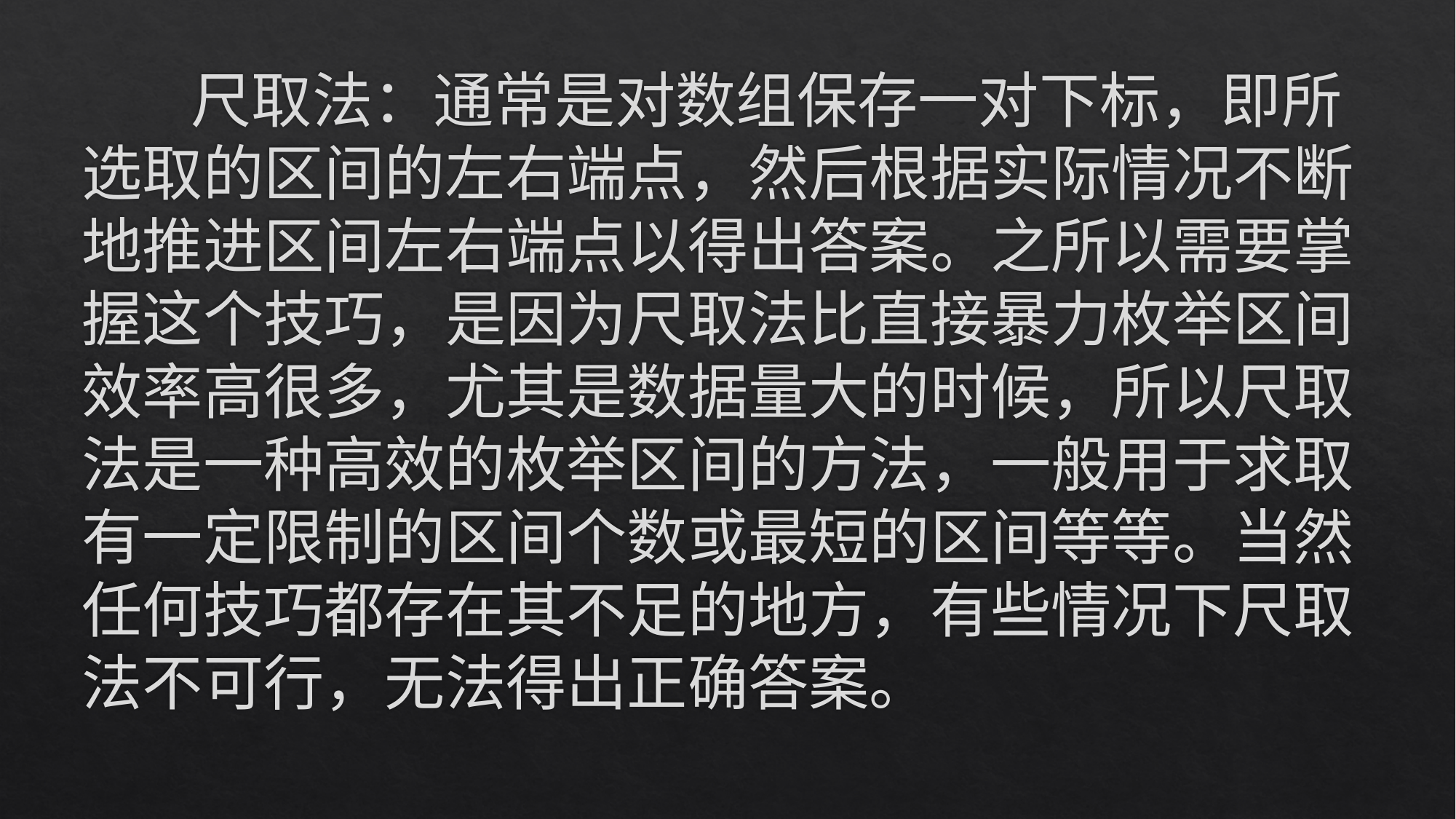

# 尺取法：通常是对数组保存一对下标，即所选取的区间的左右端点，然后根据实际情况不断地推进区间左右端点以得出答案。之所以需要掌握这个技巧，是因为尺取法比直接暴力枚举区间效率高很多，尤其是数据量大的时候，所以尺取法是一种高效的枚举区间的方法，一般用于求取有一定限制的区间个数或最短的区间等等。当然任何技巧都存在其不足的地方，有些情况下尺取法不可行，无法得出正确答案。